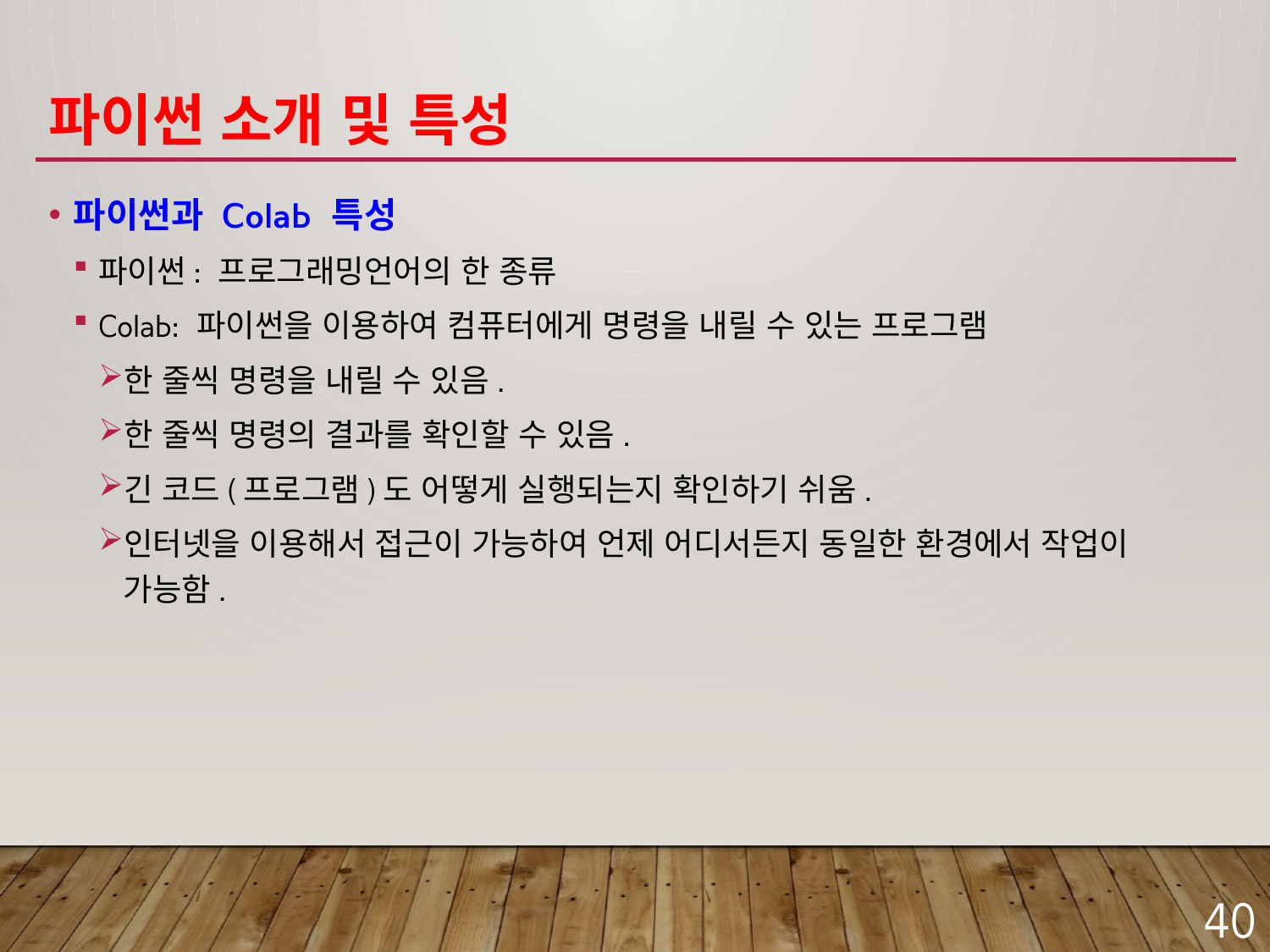

# 파이썬 소개 및 특성
파이썬과 Colab 특성
파이썬: 프로그래밍언어의 한 종류
Colab: 파이썬을 이용하여 컴퓨터에게 명령을 내릴 수 있는 프로그램
한 줄씩 명령을 내릴 수 있음.
한 줄씩 명령의 결과를 확인할 수 있음.
긴 코드(프로그램)도 어떻게 실행되는지 확인하기 쉬움.
인터넷을 이용해서 접근이 가능하여 언제 어디서든지 동일한 환경에서 작업이 가능함.
40